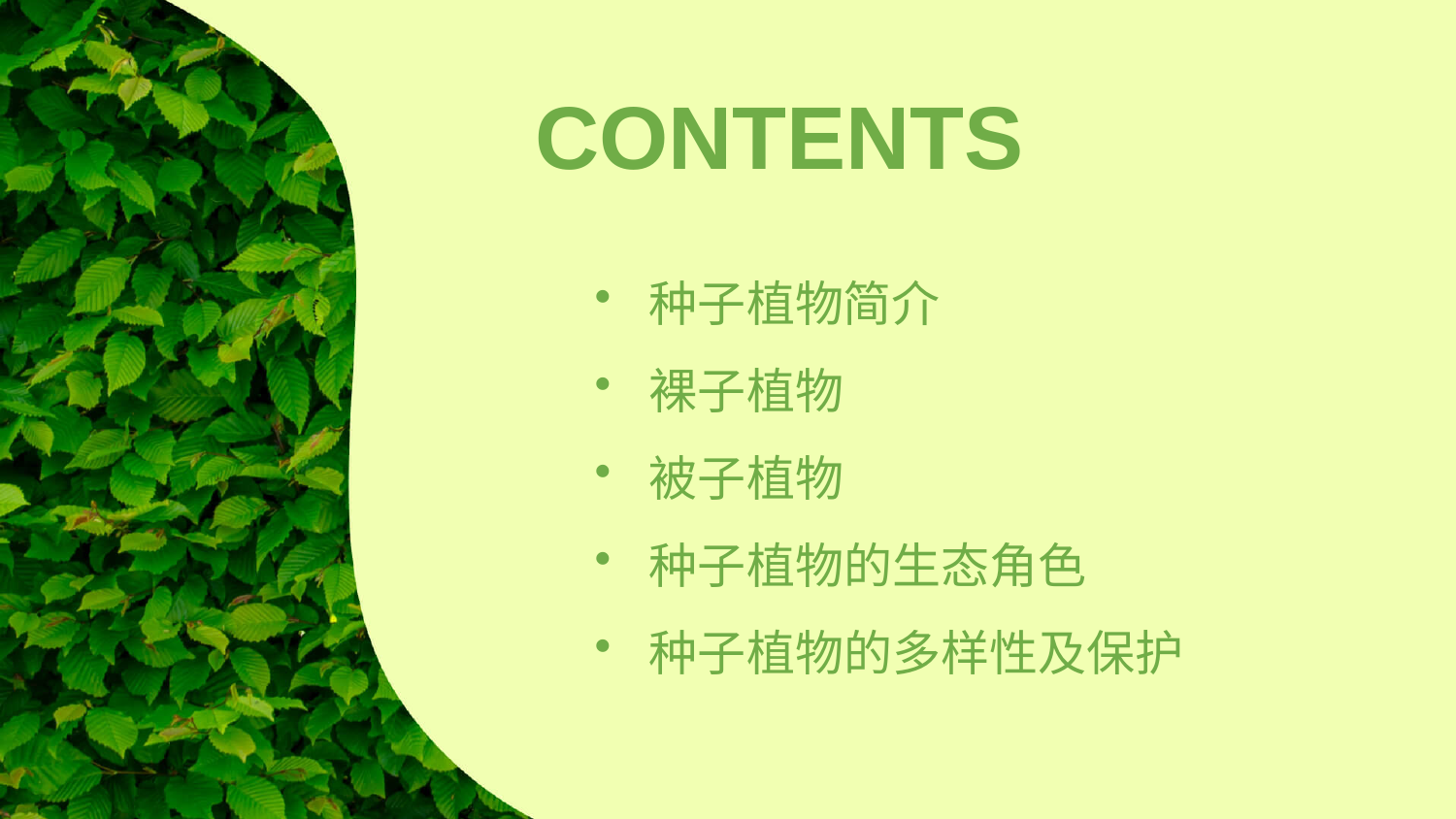

CONTENTS
种子植物简介
裸子植物
被子植物
种子植物的生态角色
种子植物的多样性及保护